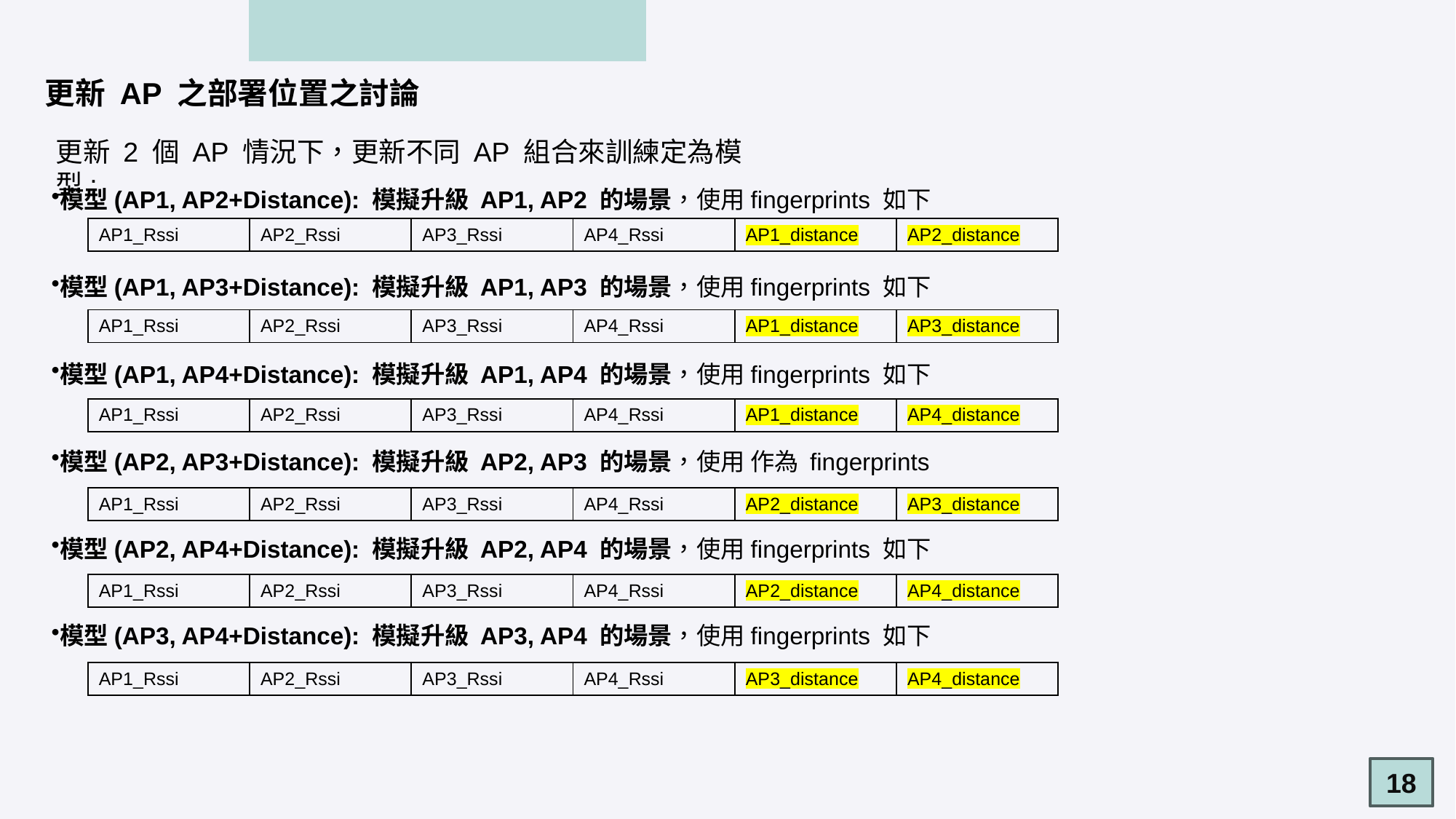

更新 AP 之部署位置之討論

模型(AP1, AP2+Distance): 模擬升級 AP1, AP2 的場景，使用fingerprints 如下

模型(AP1, AP3+Distance): 模擬升級 AP1, AP3 的場景，使用fingerprints 如下

模型(AP1, AP4+Distance): 模擬升級 AP1, AP4 的場景，使用fingerprints 如下

模型(AP2, AP3+Distance): 模擬升級 AP2, AP3 的場景，使用 作為 fingerprints

模型(AP2, AP4+Distance): 模擬升級 AP2, AP4 的場景，使用fingerprints 如下

模型(AP3, AP4+Distance): 模擬升級 AP3, AP4 的場景，使用fingerprints 如下

更新 2 個 AP 情況下，更新不同 AP 組合來訓練定為模型:
| AP1\_Rssi | AP2\_Rssi | AP3\_Rssi | AP4\_Rssi | AP1\_distance | AP2\_distance |
| --- | --- | --- | --- | --- | --- |
| AP1\_Rssi | AP2\_Rssi | AP3\_Rssi | AP4\_Rssi | AP1\_distance | AP3\_distance |
| --- | --- | --- | --- | --- | --- |
| AP1\_Rssi | AP2\_Rssi | AP3\_Rssi | AP4\_Rssi | AP1\_distance | AP4\_distance |
| --- | --- | --- | --- | --- | --- |
| AP1\_Rssi | AP2\_Rssi | AP3\_Rssi | AP4\_Rssi | AP2\_distance | AP3\_distance |
| --- | --- | --- | --- | --- | --- |
| AP1\_Rssi | AP2\_Rssi | AP3\_Rssi | AP4\_Rssi | AP2\_distance | AP4\_distance |
| --- | --- | --- | --- | --- | --- |
| AP1\_Rssi | AP2\_Rssi | AP3\_Rssi | AP4\_Rssi | AP3\_distance | AP4\_distance |
| --- | --- | --- | --- | --- | --- |
18